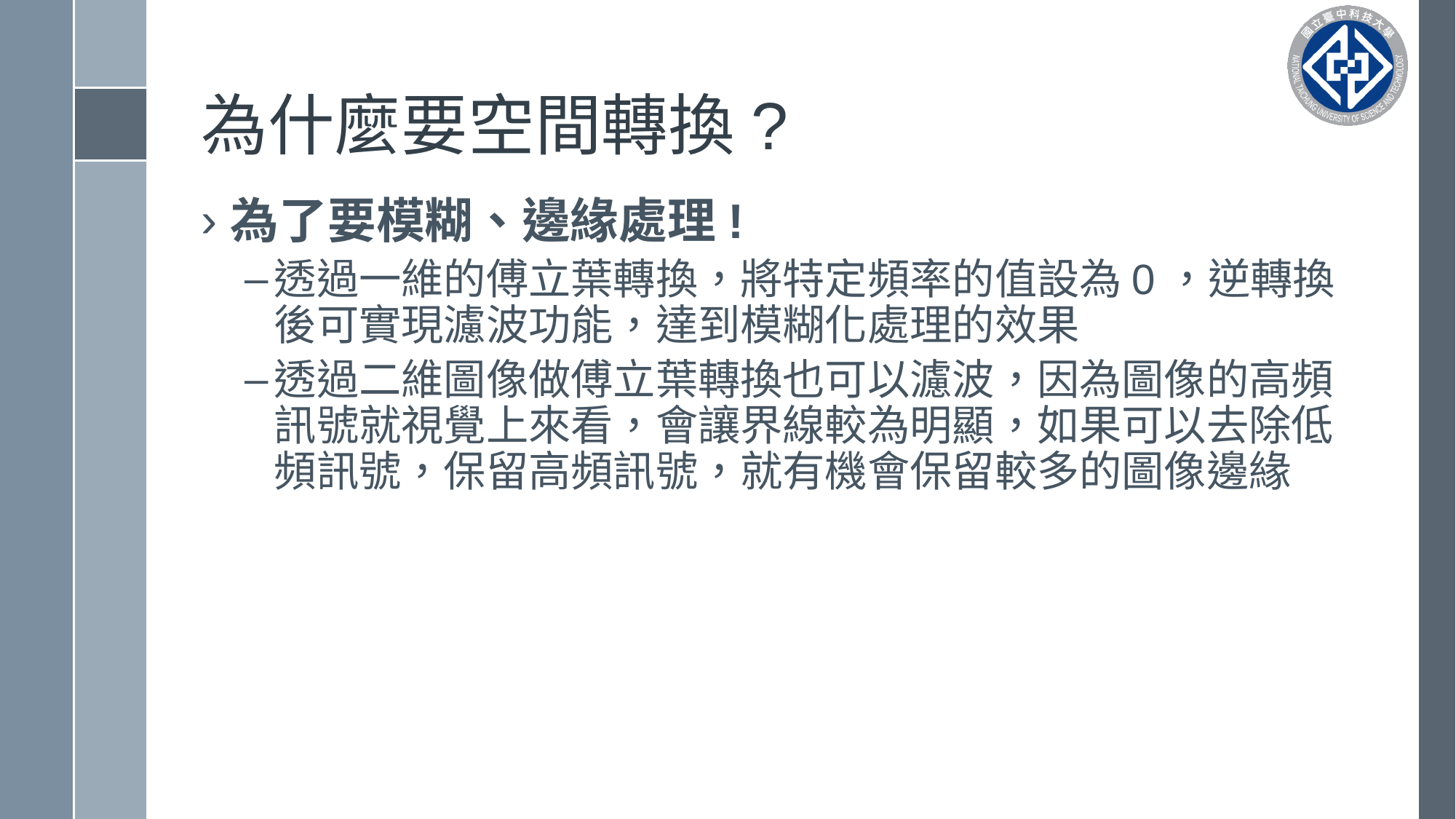

# 為什麼要空間轉換?
為了要模糊、邊緣處理!
透過一維的傅立葉轉換，將特定頻率的值設為0，逆轉換後可實現濾波功能，達到模糊化處理的效果
透過二維圖像做傅立葉轉換也可以濾波，因為圖像的高頻訊號就視覺上來看，會讓界線較為明顯，如果可以去除低頻訊號，保留高頻訊號，就有機會保留較多的圖像邊緣